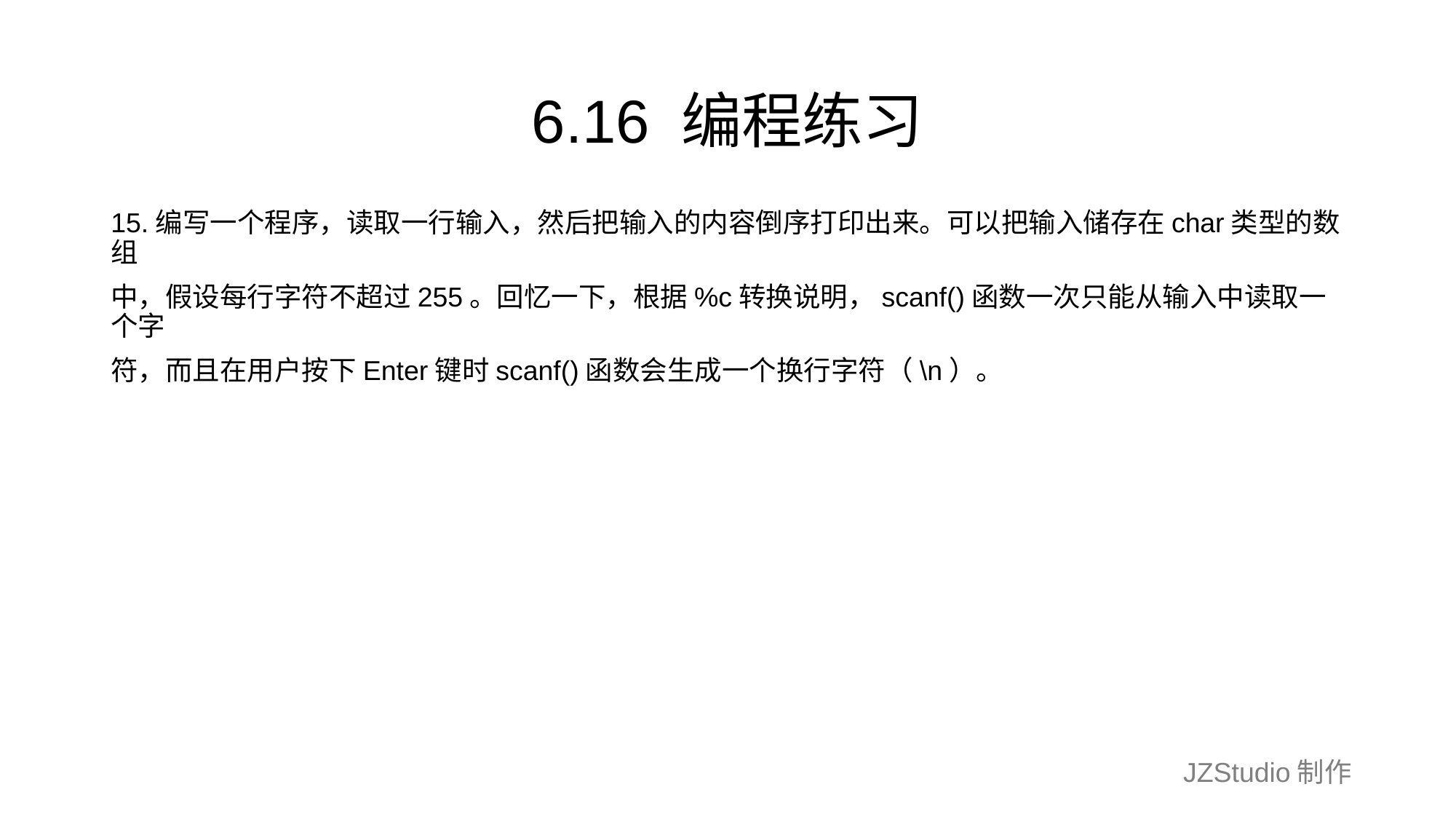

# 6.16 编程练习
15.编写一个程序，读取一行输入，然后把输入的内容倒序打印出来。可以把输入储存在char类型的数组
中，假设每行字符不超过255。回忆一下，根据%c转换说明，scanf()函数一次只能从输入中读取一个字
符，而且在用户按下Enter键时scanf()函数会生成一个换行字符（\n）。